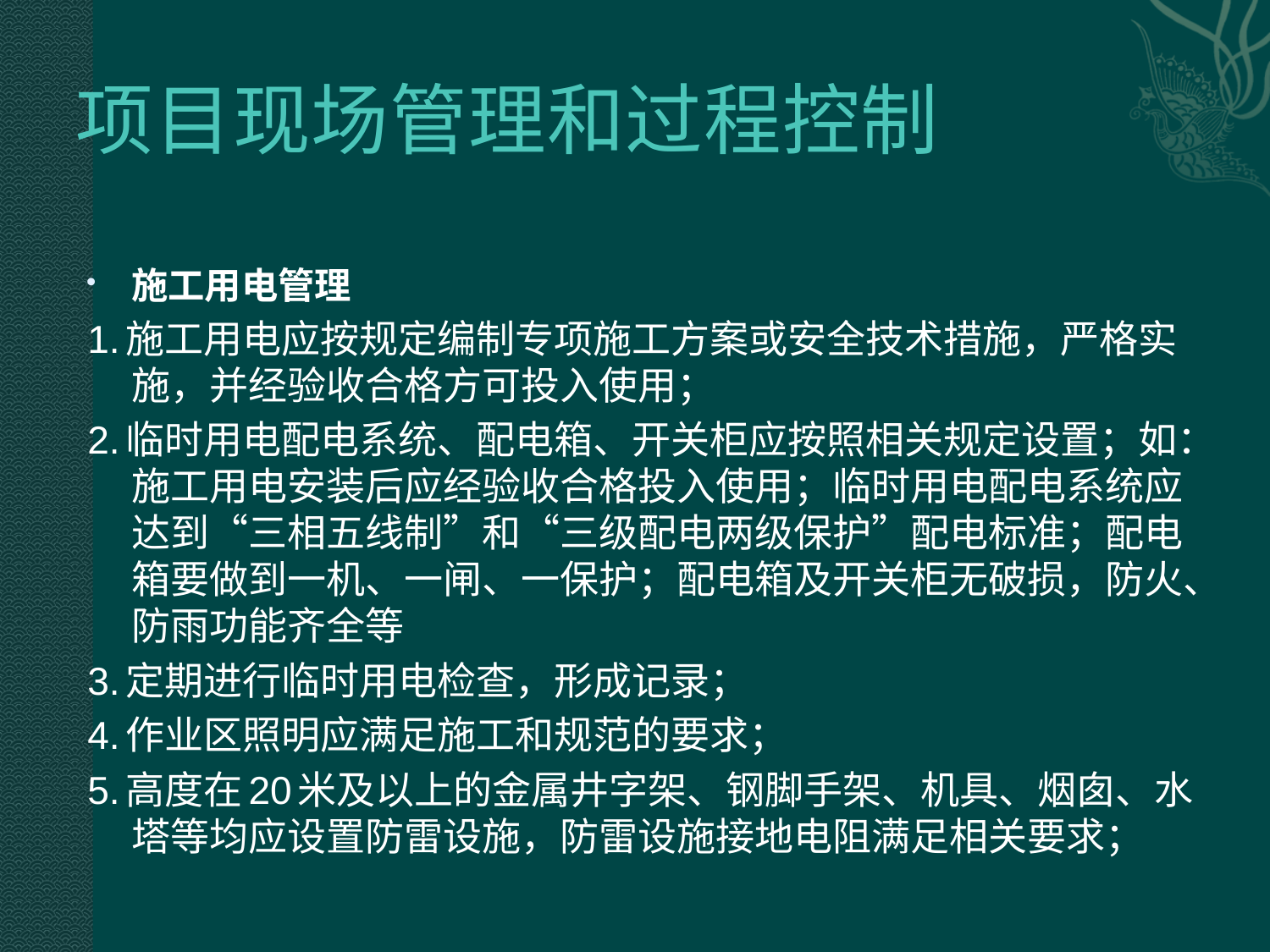

# 项目现场管理和过程控制
施工用电管理
1.施工用电应按规定编制专项施工方案或安全技术措施，严格实施，并经验收合格方可投入使用；
2.临时用电配电系统、配电箱、开关柜应按照相关规定设置；如：施工用电安装后应经验收合格投入使用；临时用电配电系统应达到“三相五线制”和“三级配电两级保护”配电标准；配电箱要做到一机、一闸、一保护；配电箱及开关柜无破损，防火、防雨功能齐全等
3.定期进行临时用电检查，形成记录；
4.作业区照明应满足施工和规范的要求；
5.高度在20米及以上的金属井字架、钢脚手架、机具、烟囱、水塔等均应设置防雷设施，防雷设施接地电阻满足相关要求；